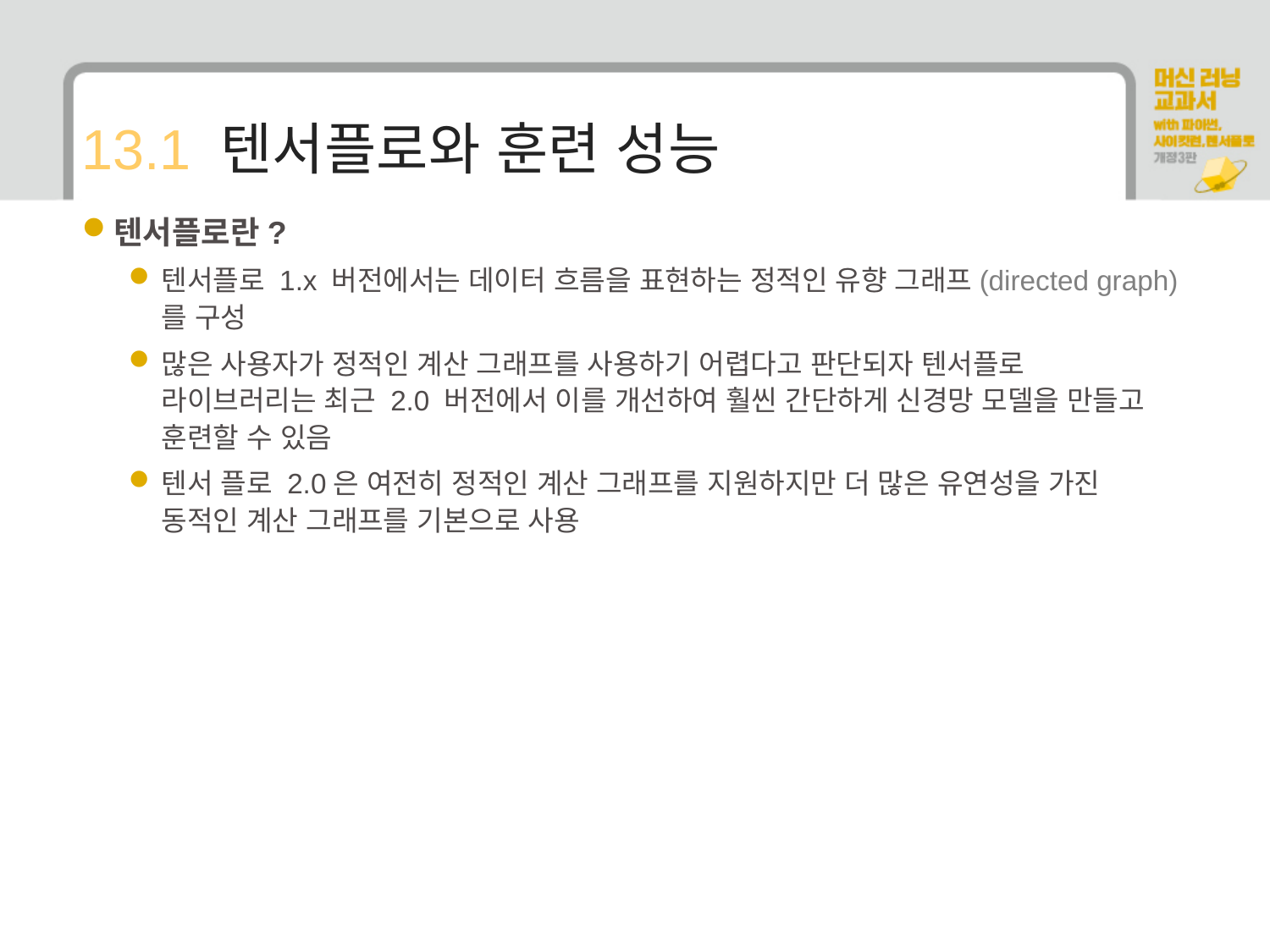

# 13.1 텐서플로와 훈련 성능
텐서플로란?
텐서플로 1.x 버전에서는 데이터 흐름을 표현하는 정적인 유향 그래프(directed graph)를 구성
많은 사용자가 정적인 계산 그래프를 사용하기 어렵다고 판단되자 텐서플로 라이브러리는 최근 2.0 버전에서 이를 개선하여 훨씬 간단하게 신경망 모델을 만들고 훈련할 수 있음
텐서 플로 2.0은 여전히 정적인 계산 그래프를 지원하지만 더 많은 유연성을 가진 동적인 계산 그래프를 기본으로 사용